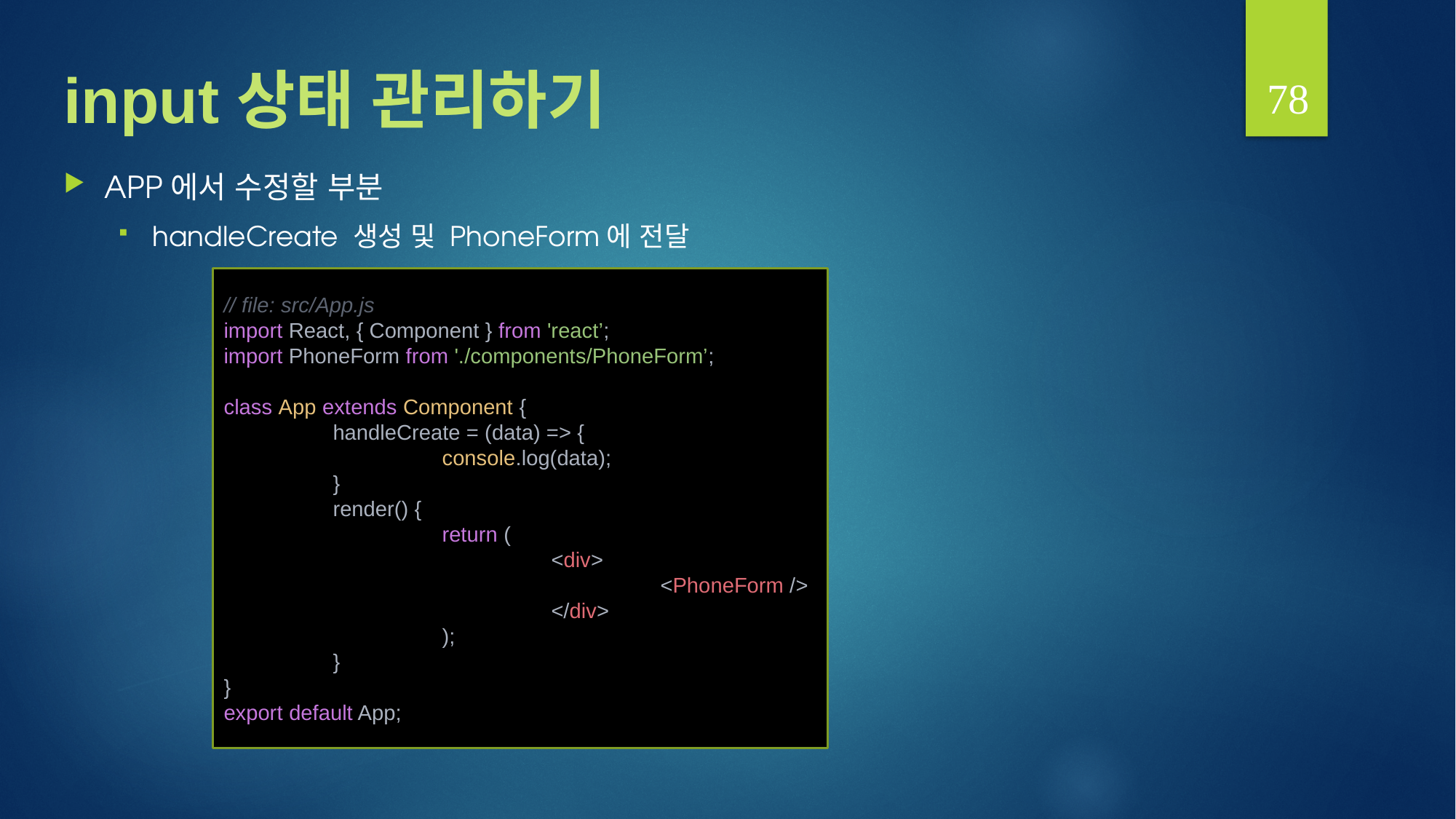

78
# input 상태 관리하기
APP에서 수정할 부분
handleCreate 생성 및 PhoneForm에 전달
// file: src/App.js
import React, { Component } from 'react’;
import PhoneForm from './components/PhoneForm’;

class App extends Component {
	handleCreate = (data) => {
		console.log(data);
	}
	render() {
		return (
			<div>
				<PhoneForm />
			</div>
		);
	}
}
export default App;